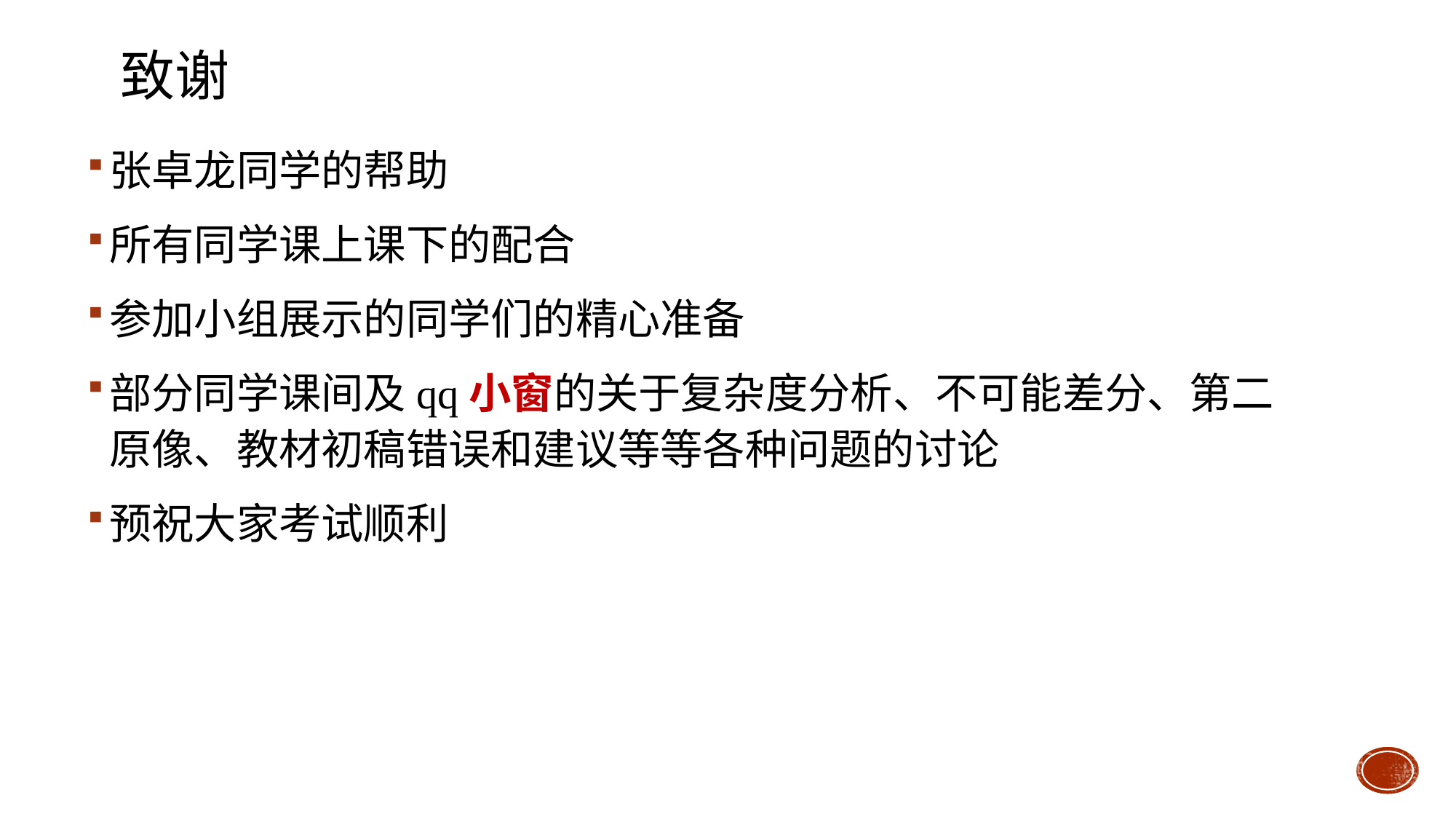

# 致谢
张卓龙同学的帮助
所有同学课上课下的配合
参加小组展示的同学们的精心准备
部分同学课间及qq小窗的关于复杂度分析、不可能差分、第二原像、教材初稿错误和建议等等各种问题的讨论
预祝大家考试顺利